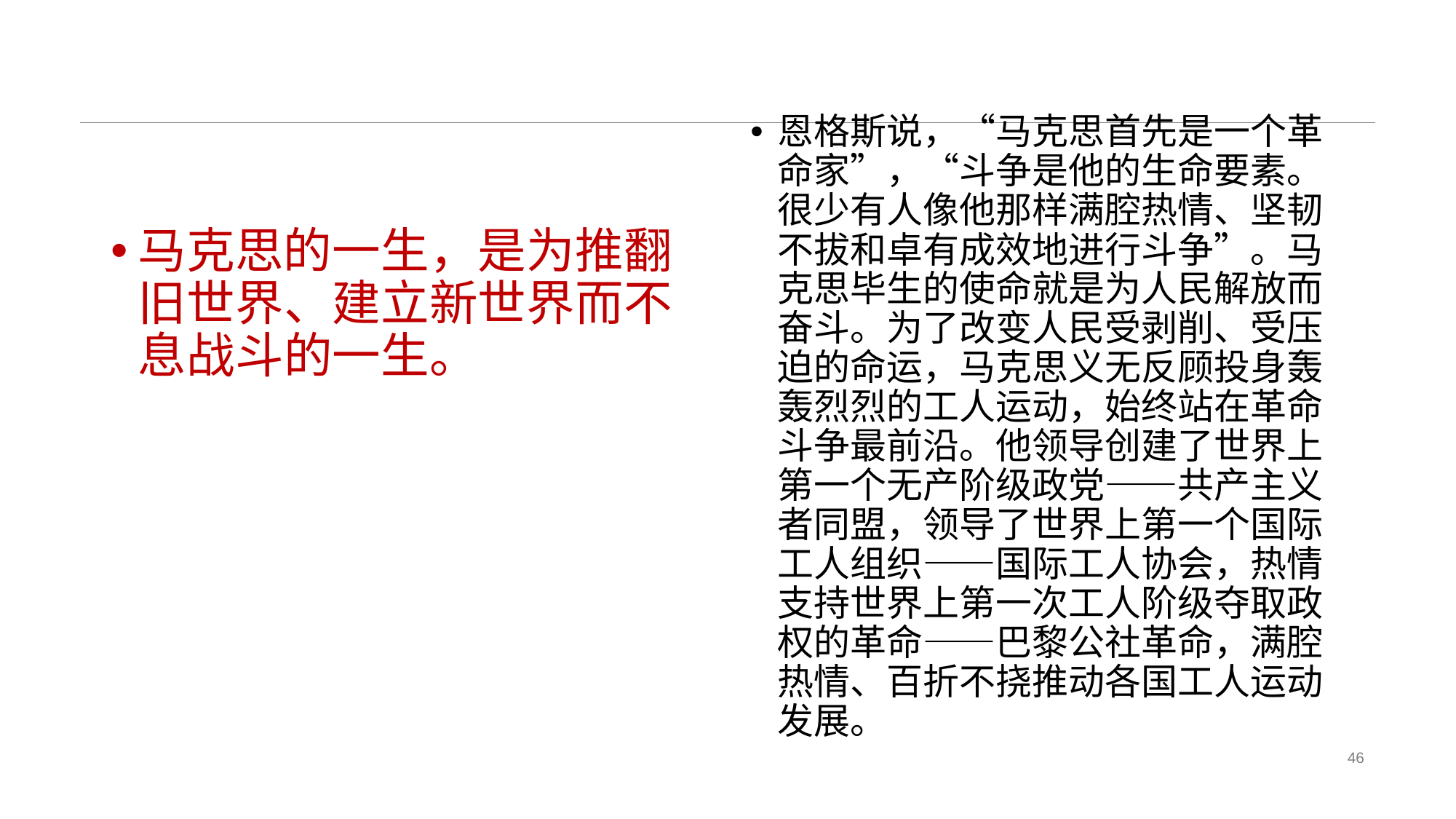

#
恩格斯说，“马克思首先是一个革命家”，“斗争是他的生命要素。很少有人像他那样满腔热情、坚韧不拔和卓有成效地进行斗争”。马克思毕生的使命就是为人民解放而奋斗。为了改变人民受剥削、受压迫的命运，马克思义无反顾投身轰轰烈烈的工人运动，始终站在革命斗争最前沿。他领导创建了世界上第一个无产阶级政党——共产主义者同盟，领导了世界上第一个国际工人组织——国际工人协会，热情支持世界上第一次工人阶级夺取政权的革命——巴黎公社革命，满腔热情、百折不挠推动各国工人运动发展。
马克思的一生，是为推翻旧世界、建立新世界而不息战斗的一生。

46